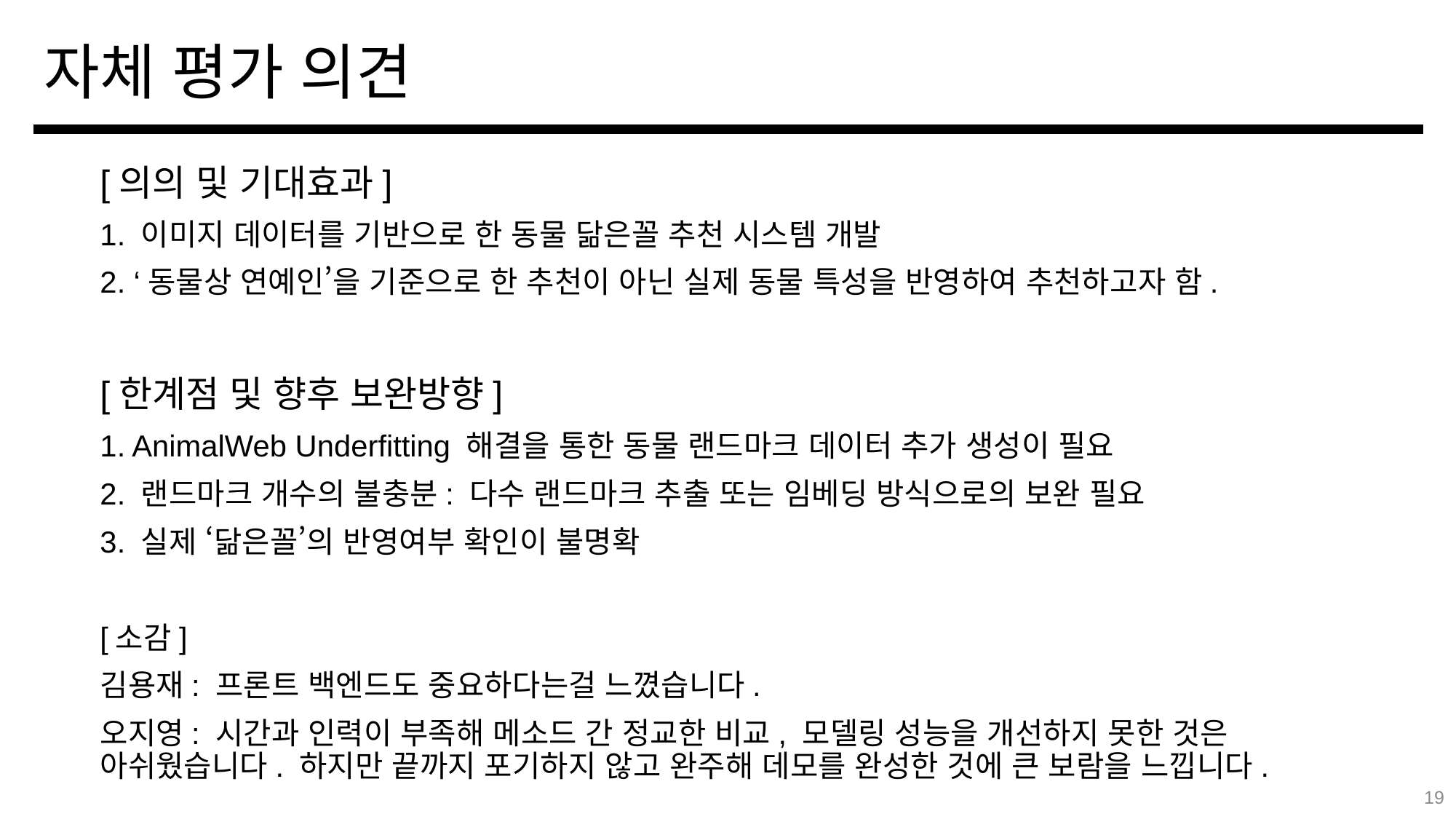

# 자체 평가 의견
[의의 및 기대효과]
1. 이미지 데이터를 기반으로 한 동물 닮은꼴 추천 시스템 개발
2. ‘동물상 연예인’을 기준으로 한 추천이 아닌 실제 동물 특성을 반영하여 추천하고자 함.

[한계점 및 향후 보완방향]
1. AnimalWeb Underfitting 해결을 통한 동물 랜드마크 데이터 추가 생성이 필요
2. 랜드마크 개수의 불충분: 다수 랜드마크 추출 또는 임베딩 방식으로의 보완 필요
3. 실제 ‘닮은꼴’의 반영여부 확인이 불명확

[소감]
김용재: 프론트 백엔드도 중요하다는걸 느꼈습니다.
오지영: 시간과 인력이 부족해 메소드 간 정교한 비교, 모델링 성능을 개선하지 못한 것은 아쉬웠습니다. 하지만 끝까지 포기하지 않고 완주해 데모를 완성한 것에 큰 보람을 느낍니다.
19